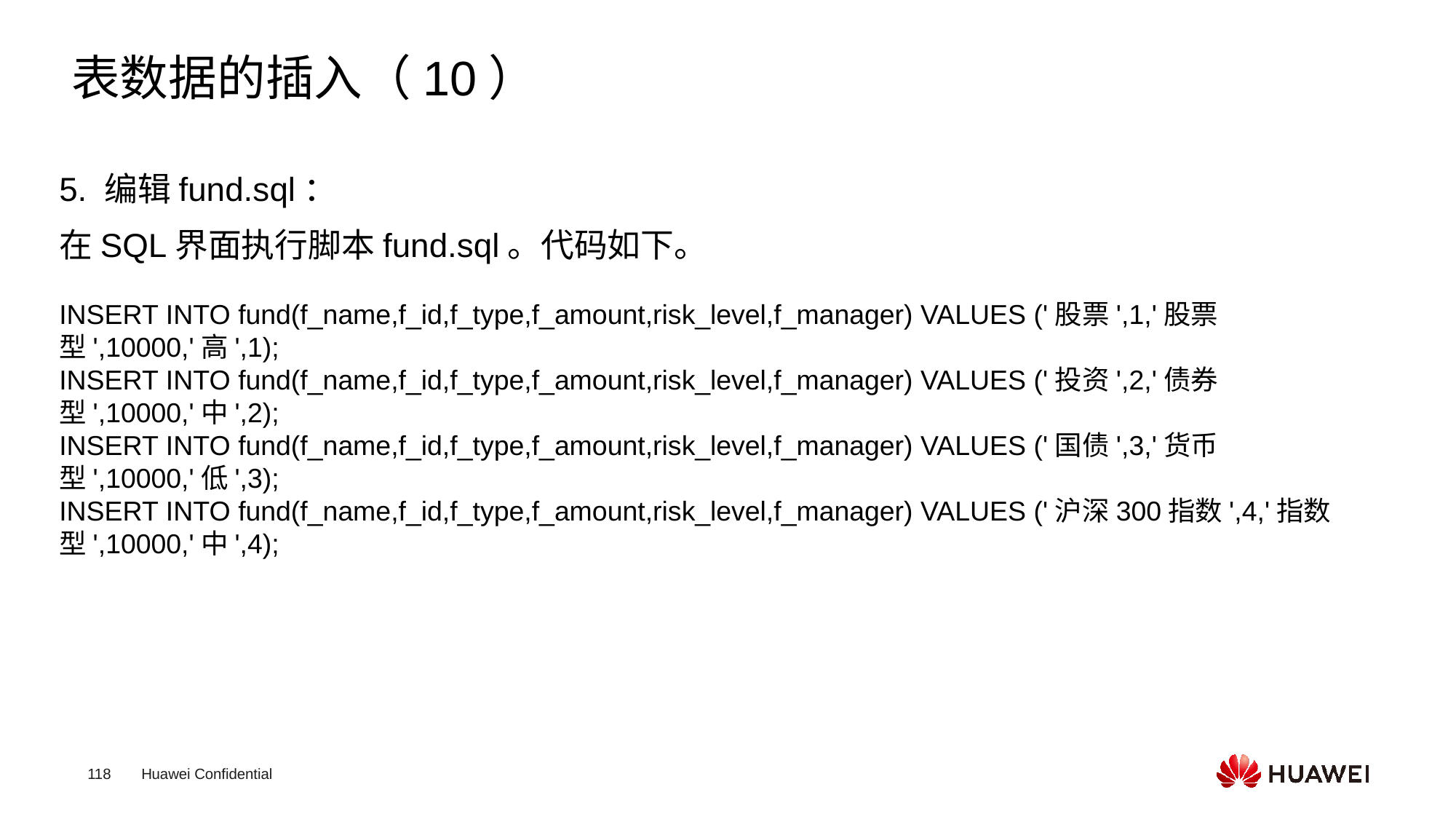

# 表数据的插入（10）
5. 编辑fund.sql：
在SQL界面执行脚本fund.sql。代码如下。

INSERT INTO fund(f_name,f_id,f_type,f_amount,risk_level,f_manager) VALUES ('股票',1,'股票型',10000,'高',1);
INSERT INTO fund(f_name,f_id,f_type,f_amount,risk_level,f_manager) VALUES ('投资',2,'债券型',10000,'中',2);
INSERT INTO fund(f_name,f_id,f_type,f_amount,risk_level,f_manager) VALUES ('国债',3,'货币型',10000,'低',3);
INSERT INTO fund(f_name,f_id,f_type,f_amount,risk_level,f_manager) VALUES ('沪深300指数',4,'指数型',10000,'中',4);
Text
Text
Text
Text
Text
Text
Text
Text
Text
Text
Text
Text
Text
Text
Text
Text
Text
Text
Text
Text
Text
Text
Text
Text
Text
Text
Text
Text
Text
Text
Text
Text
Text
Text
Text
Text
Text
Text
Text
Text
Text
Text
Text
Text
Text
Text